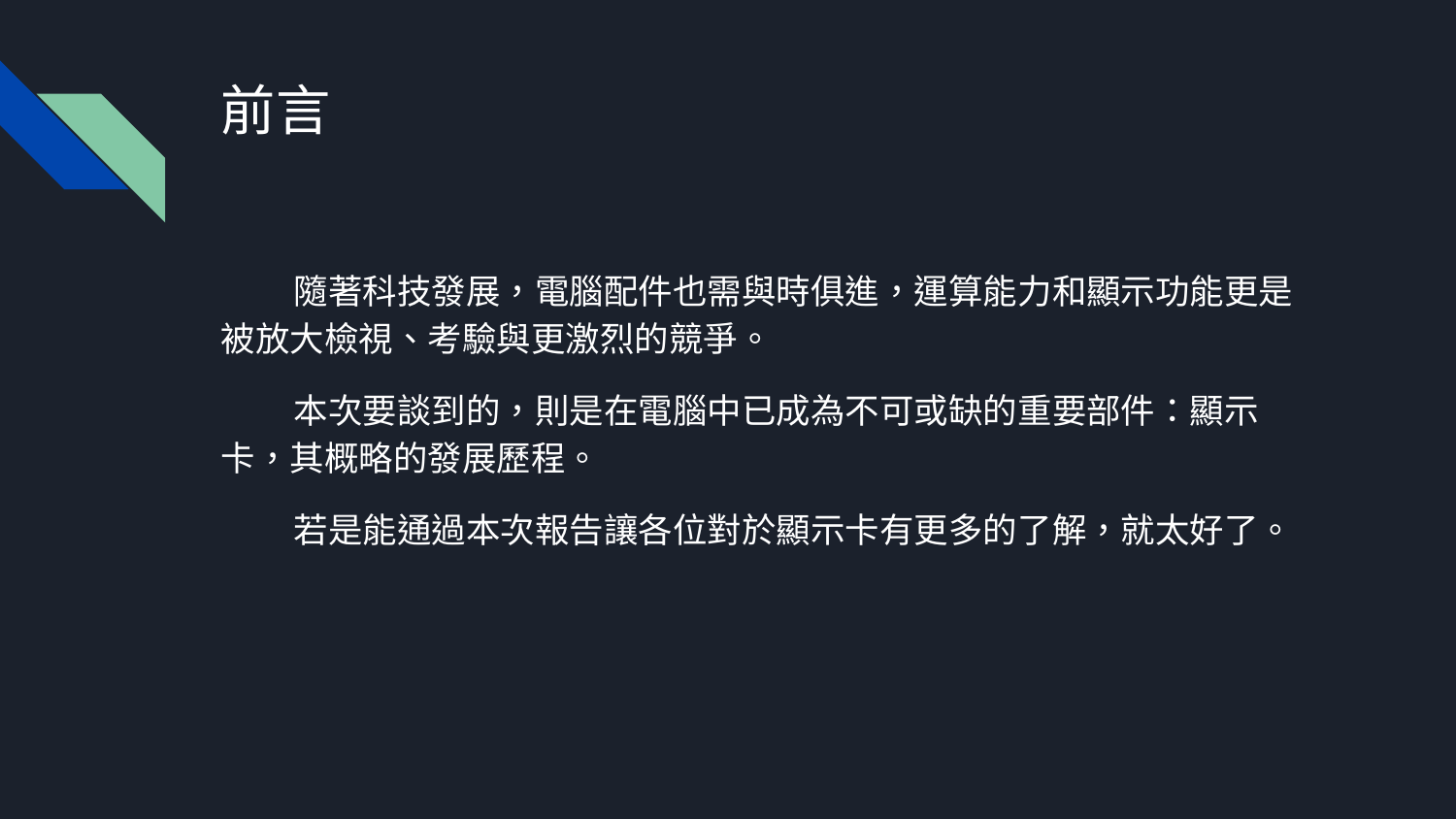

# 前言
隨著科技發展，電腦配件也需與時俱進，運算能力和顯示功能更是被放大檢視、考驗與更激烈的競爭。
本次要談到的，則是在電腦中已成為不可或缺的重要部件：顯示卡，其概略的發展歷程。
若是能通過本次報告讓各位對於顯示卡有更多的了解，就太好了。